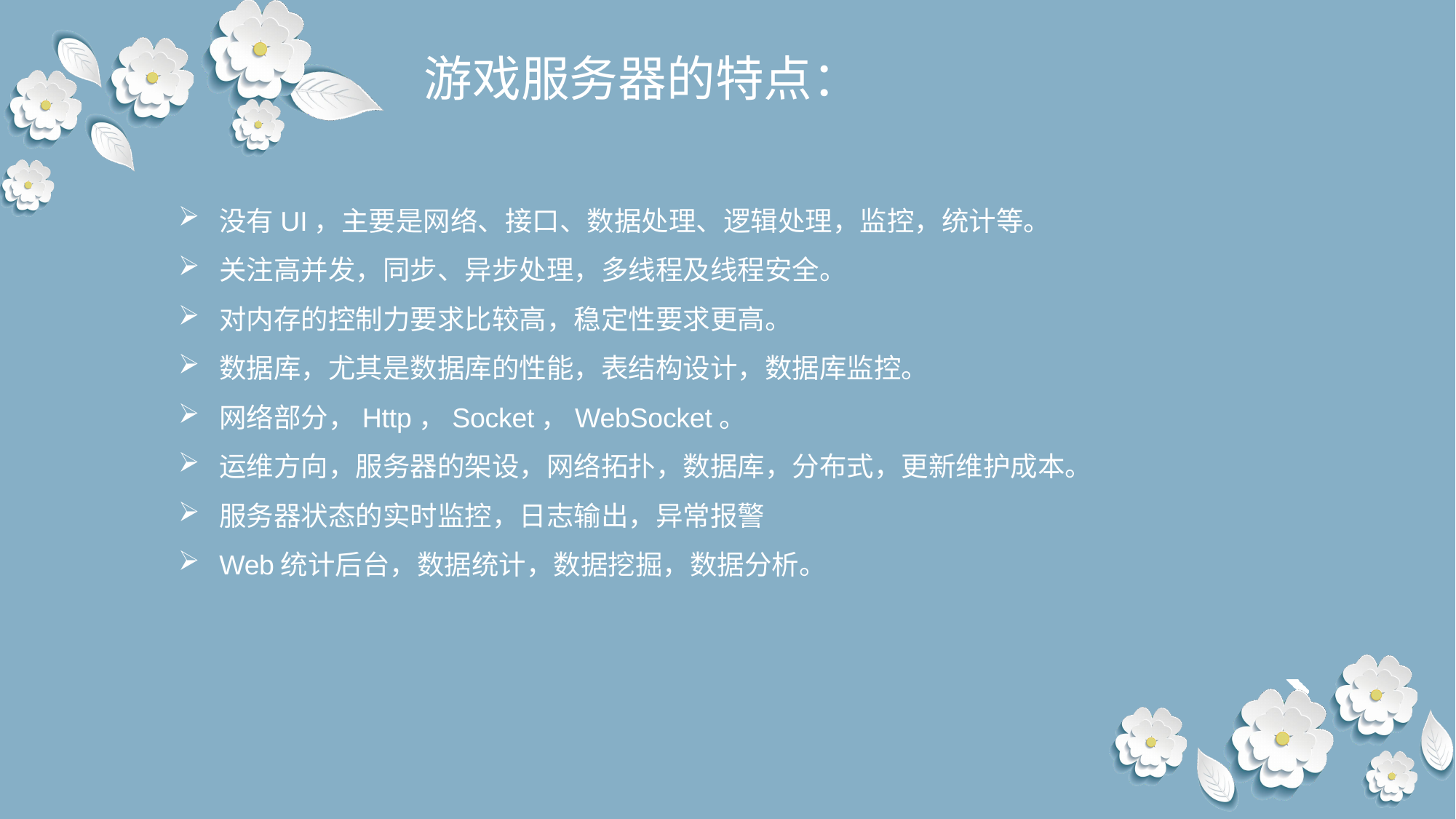

# 游戏服务器的特点：

没有UI，主要是网络、接口、数据处理、逻辑处理，监控，统计等。
关注高并发，同步、异步处理，多线程及线程安全。
对内存的控制力要求比较高，稳定性要求更高。
数据库，尤其是数据库的性能，表结构设计，数据库监控。
网络部分，Http，Socket，WebSocket。
运维方向，服务器的架设，网络拓扑，数据库，分布式，更新维护成本。
服务器状态的实时监控，日志输出，异常报警
Web统计后台，数据统计，数据挖掘，数据分析。